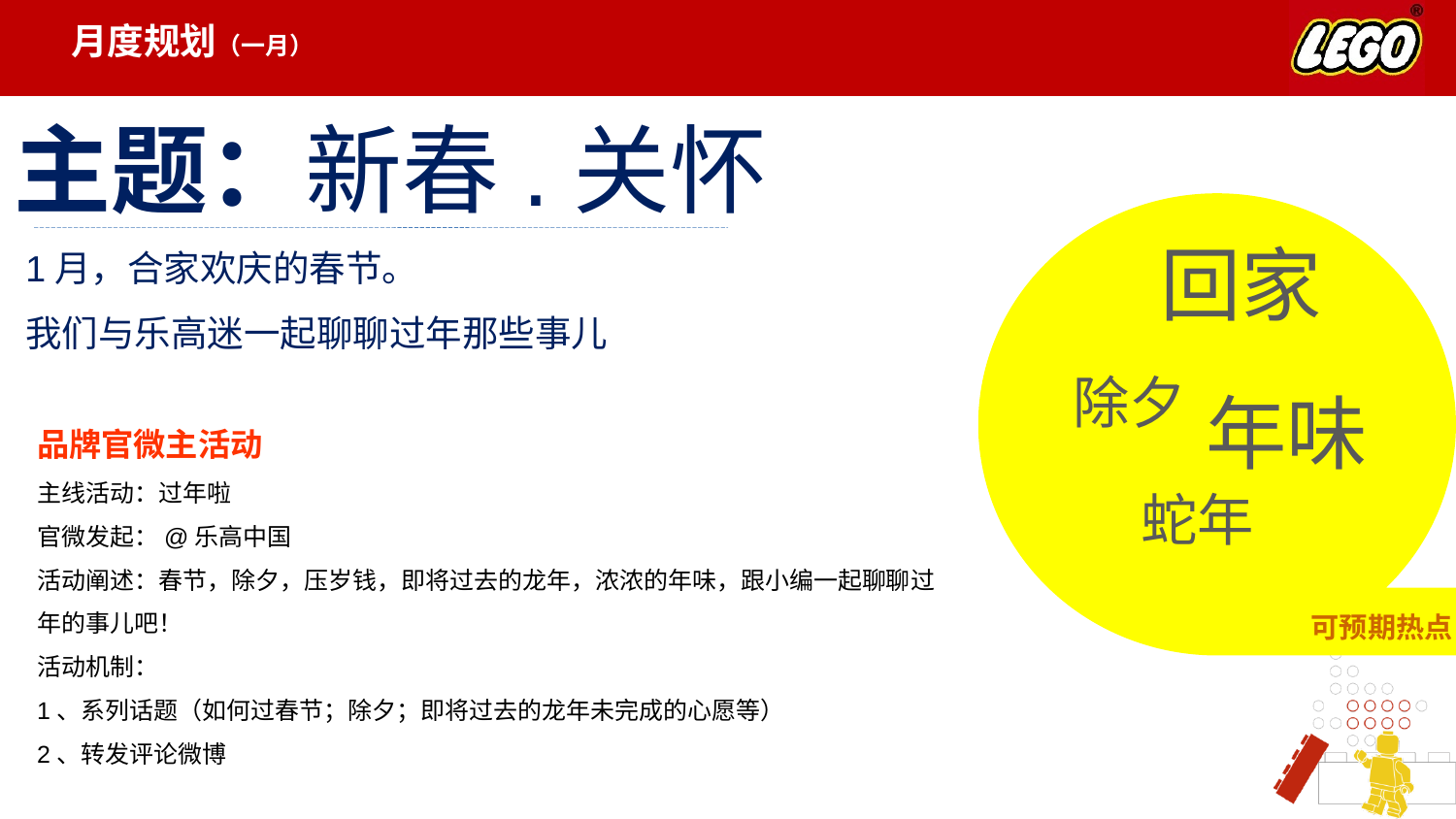

月度规划（一月）
主题：新春.关怀

1月，合家欢庆的春节。
我们与乐高迷一起聊聊过年那些事儿
回家
除夕
年味
品牌官微主活动
主线活动：过年啦
官微发起：@乐高中国
活动阐述：春节，除夕，压岁钱，即将过去的龙年，浓浓的年味，跟小编一起聊聊过年的事儿吧！
活动机制：
1、系列话题（如何过春节；除夕；即将过去的龙年未完成的心愿等）
2、转发评论微博
蛇年
可预期热点